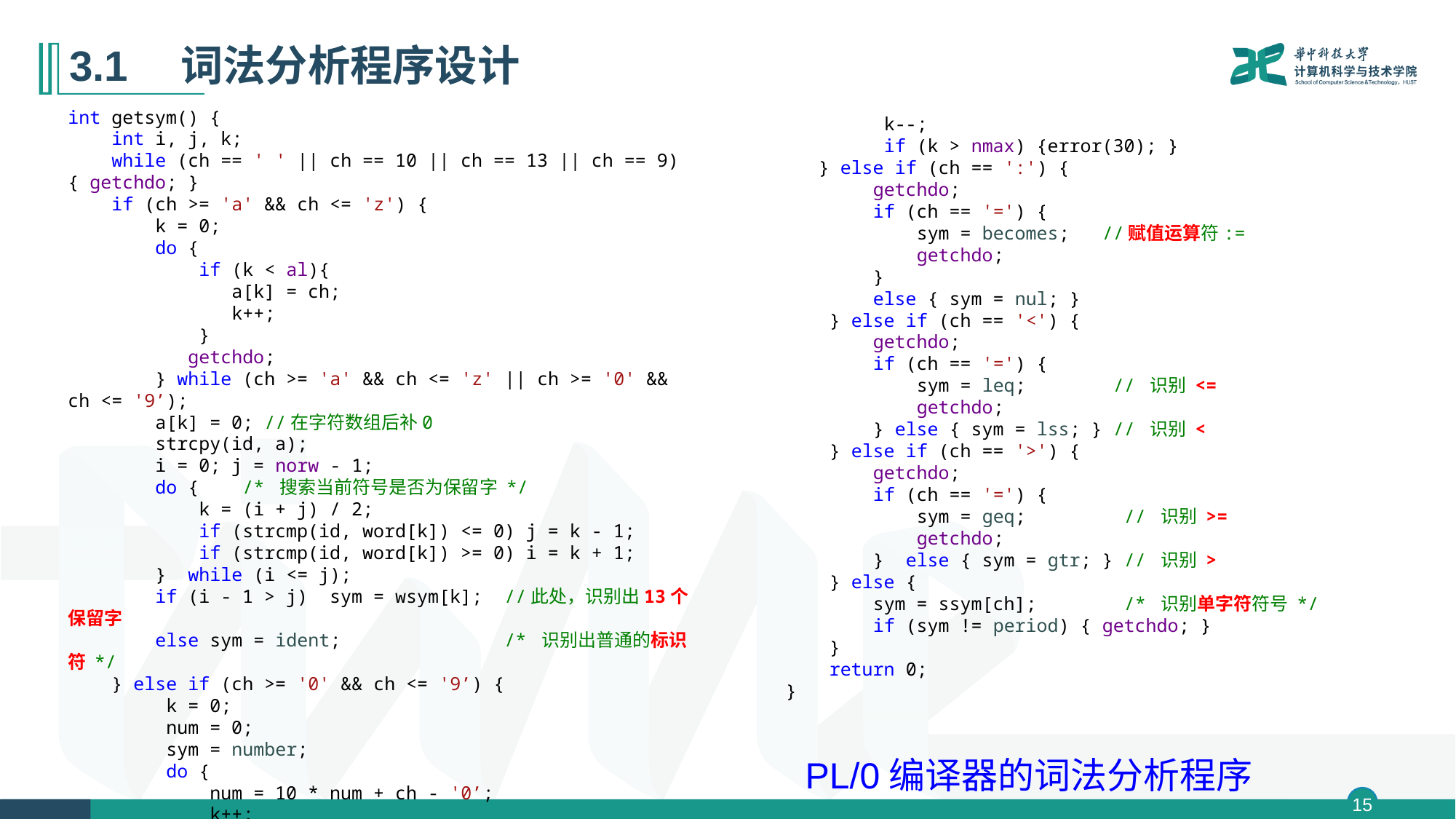

# 3.1　词法分析程序设计
int getsym() {
    int i, j, k;
    while (ch == ' ' || ch == 10 || ch == 13 || ch == 9) { getchdo; }
    if (ch >= 'a' && ch <= 'z') {
        k = 0;
        do {
            if (k < al){
               a[k] = ch;
               k++;
            }
           getchdo;
        } while (ch >= 'a' && ch <= 'z' || ch >= '0' && ch <= '9’);
        a[k] = 0; //在字符数组后补0
        strcpy(id, a);
        i = 0; j = norw - 1;
        do {    /* 搜索当前符号是否为保留字 */
            k = (i + j) / 2;
            if (strcmp(id, word[k]) <= 0) j = k - 1;
            if (strcmp(id, word[k]) >= 0) i = k + 1;
        }  while (i <= j);
        if (i - 1 > j)  sym = wsym[k];  //此处，识别出13个保留字
        else sym = ident;               /* 识别出普通的标识符 */
    } else if (ch >= '0' && ch <= '9’) {
         k = 0;
         num = 0;
         sym = number;
         do {
             num = 10 * num + ch - '0’;
             k++;
             getchdo;
         } while (ch >= '0' && ch <= '9'); /* 获取数字的值 */
         k--;
         if (k > nmax) {error(30); }
   } else if (ch == ':') {
        getchdo;
        if (ch == '=') {
            sym = becomes;   //赋值运算符:=
            getchdo;
        }
        else { sym = nul; }
    } else if (ch == '<') {
        getchdo;
        if (ch == '=') {
            sym = leq;        // 识别 <=
            getchdo;
        } else { sym = lss; } // 识别 <
    } else if (ch == '>') {
        getchdo;
        if (ch == '=') {
            sym = geq;         // 识别 >=
            getchdo;
        }  else { sym = gtr; } // 识别 >
    } else {
        sym = ssym[ch];        /* 识别单字符符号 */
        if (sym != period) { getchdo; }
    }
    return 0;
}
PL/0编译器的词法分析程序